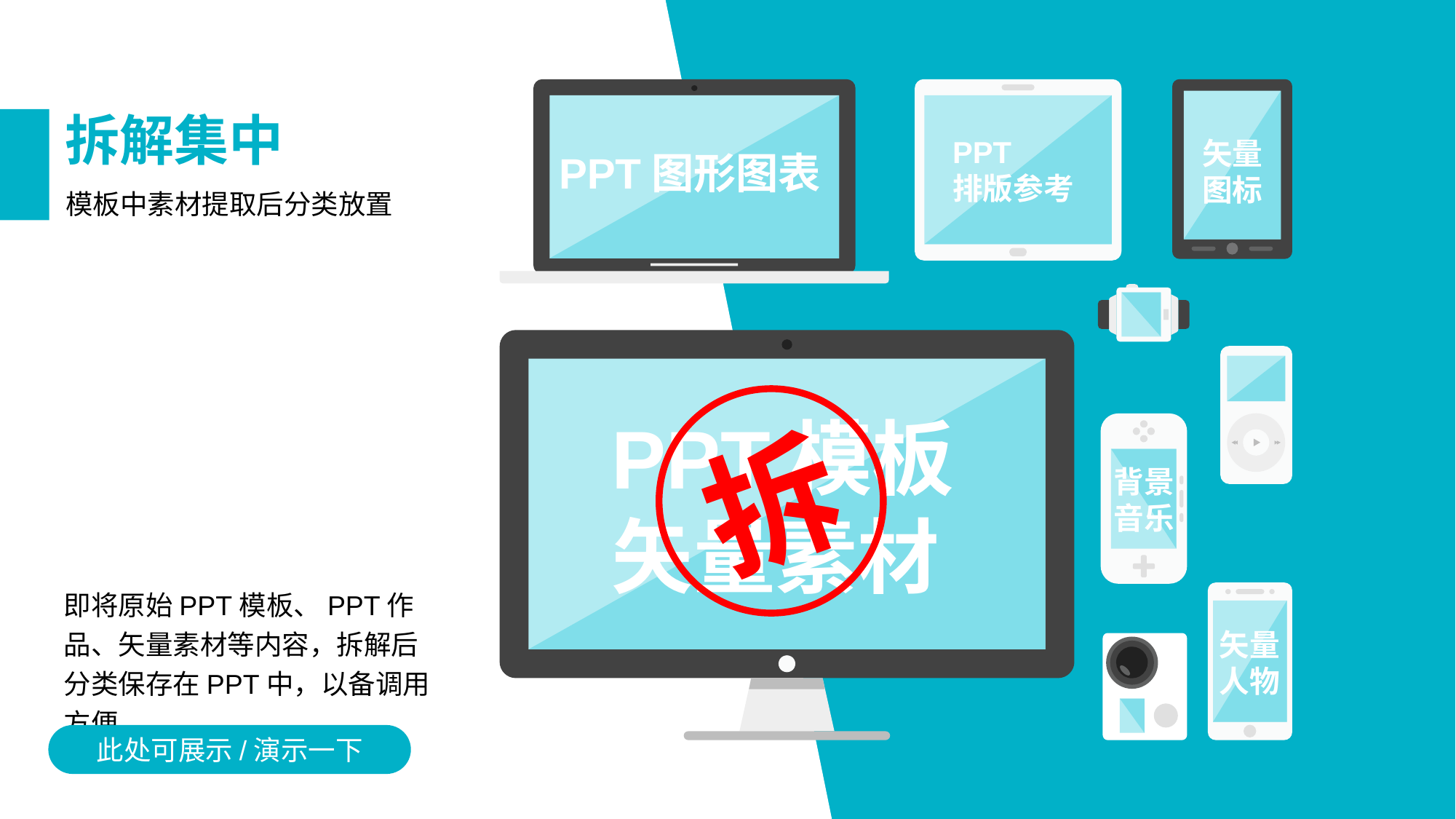

拆解集中

PPT
排版参考
矢量
图标
PPT图形图表
模板中素材提取后分类放置

拆
PPT模板
矢量素材

背景
音乐
即将原始PPT模板、PPT作品、矢量素材等内容，拆解后分类保存在PPT中，以备调用方便。

矢量
人物

此处可展示/演示一下